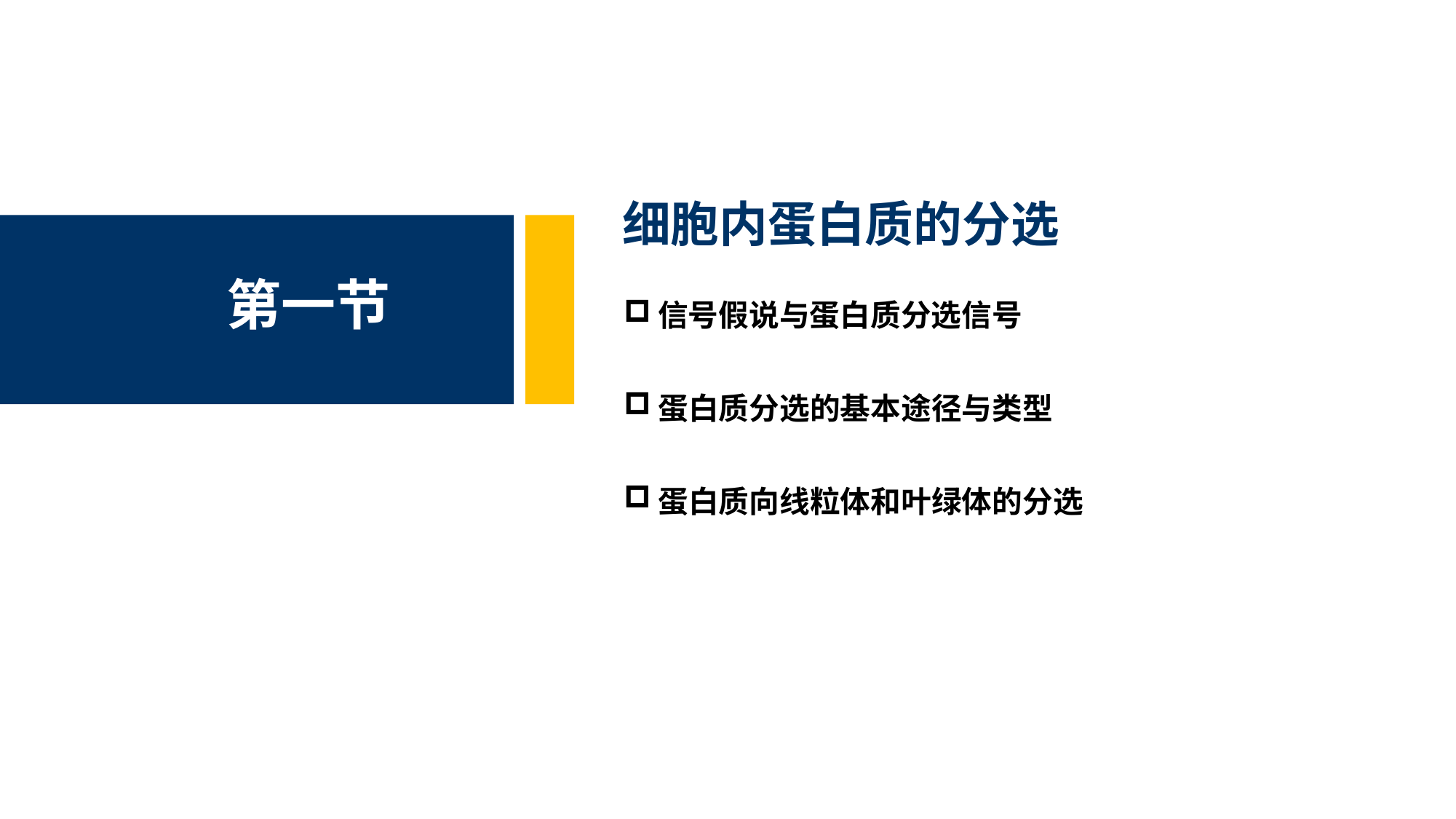

细胞内蛋白质的分选

第一节
信号假说与蛋白质分选信号
蛋白质分选的基本途径与类型
蛋白质向线粒体和叶绿体的分选